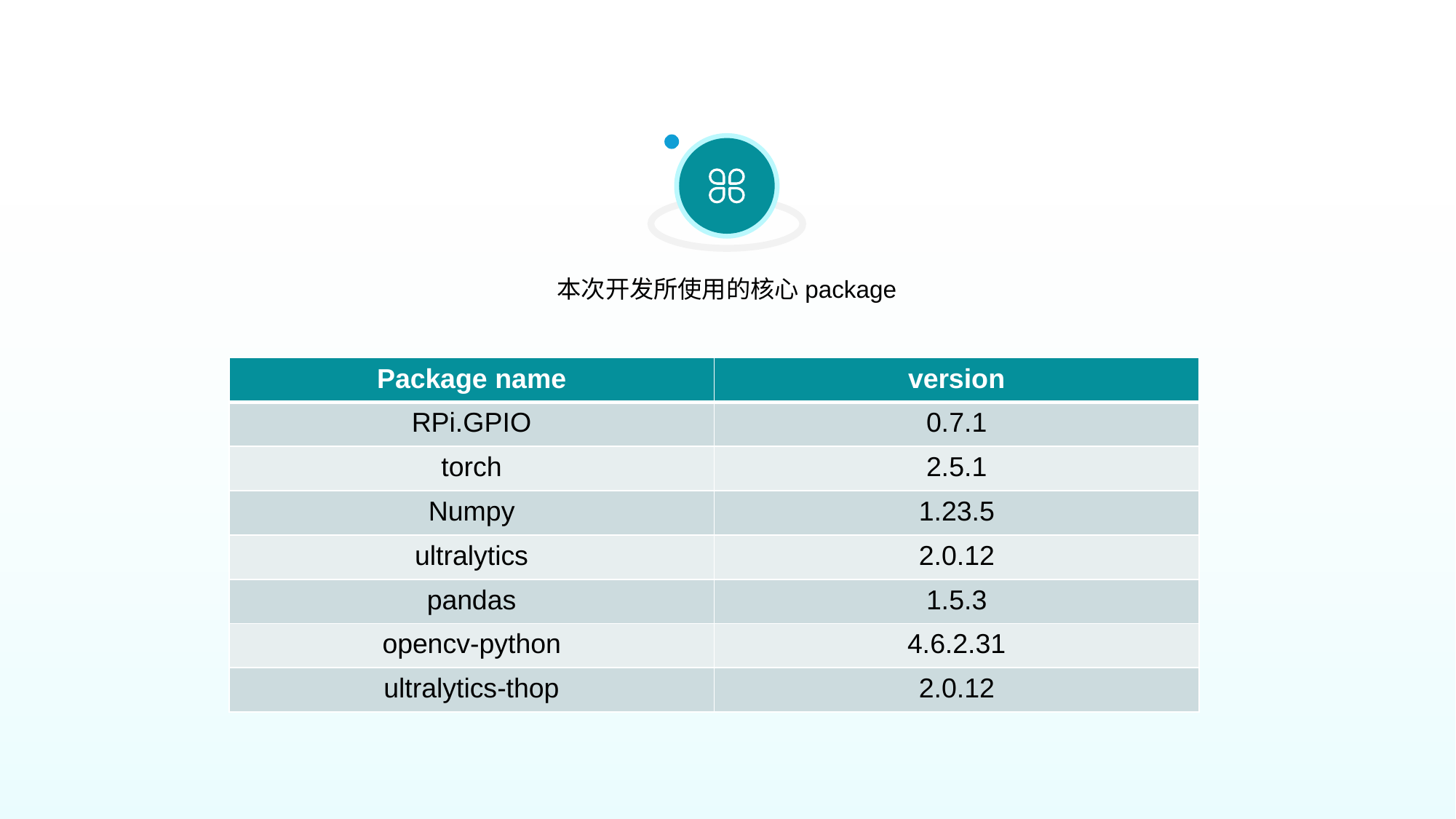

本次开发所使用的核心package
| Package name | version |
| --- | --- |
| RPi.GPIO | 0.7.1 |
| torch | 2.5.1 |
| Numpy | 1.23.5 |
| ultralytics | 2.0.12 |
| pandas | 1.5.3 |
| opencv-python | 4.6.2.31 |
| ultralytics-thop | 2.0.12 |